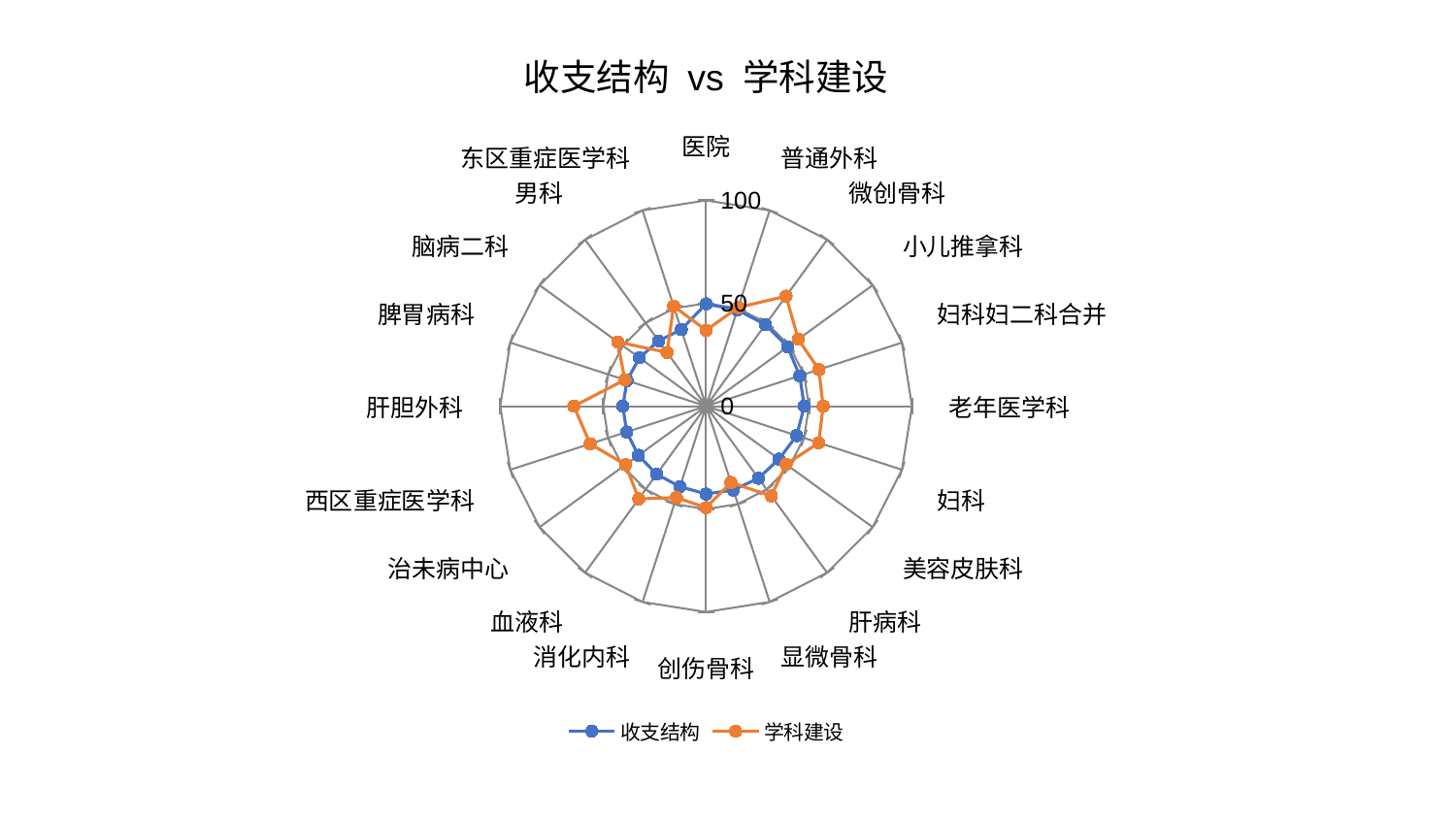

### Chart: 收支结构 vs 学科建设

| Category | 收支结构 | 学科建设 |
|---|---|---|
| 医院 | 49.70754660740682 | 36.91498297775562 |
| 普通外科 | 49.14595466342883 | 50.46662446394455 |
| 微创骨科 | 49.064422453234144 | 66.06429905200193 |
| 小儿推拿科 | 48.97461602851868 | 55.347838941753935 |
| 妇科妇二科合并 | 47.82397430504632 | 57.59469138118501 |
| 老年医学科 | 47.70661718899994 | 56.86191611924647 |
| 妇科 | 46.27910037867643 | 57.50085554554083 |
| 美容皮肤科 | 43.804394480565165 | 48.06951401882649 |
| 肝病科 | 43.2882901499196 | 53.941975426284316 |
| 显微骨科 | 42.82761339937723 | 39.004912709594095 |
| 创伤骨科 | 42.662205871426096 | 49.30290558358022 |
| 消化内科 | 41.110179421675966 | 46.70003942535918 |
| 血液科 | 40.8773099237419 | 55.68854823453013 |
| 治未病中心 | 40.65639845809217 | 48.3776420323152 |
| 西区重症医学科 | 40.55984240771452 | 59.23483318671089 |
| 肝胆外科 | 40.45796601295078 | 64.25868642607816 |
| 脾胃病科 | 40.380802750567725 | 41.4830690333164 |
| 脑病二科 | 40.06502433385143 | 53.099049666836706 |
| 男科 | 39.232574436703004 | 32.29758779658819 |
| 东区重症医学科 | 39.141001904058534 | 51.10564501708773 |
25